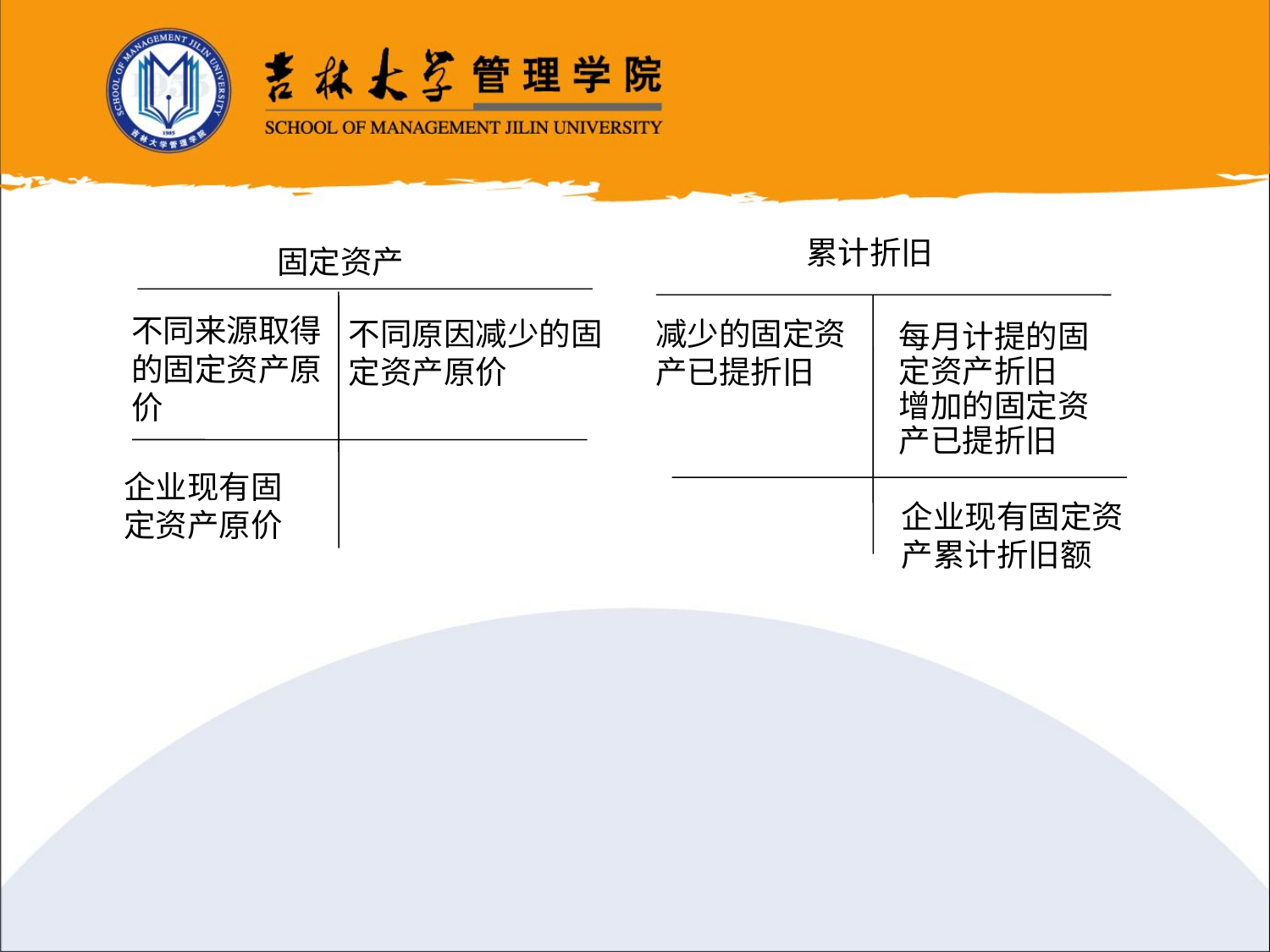

累计折旧

减少的固定资产已提折旧
每月计提的固
定资产折旧
增加的固定资
产已提折旧

企业现有固定资产累计折旧额

固定资产

不同来源取得的固定资产原价
不同原因减少的固定资产原价

企业现有固定资产原价
71